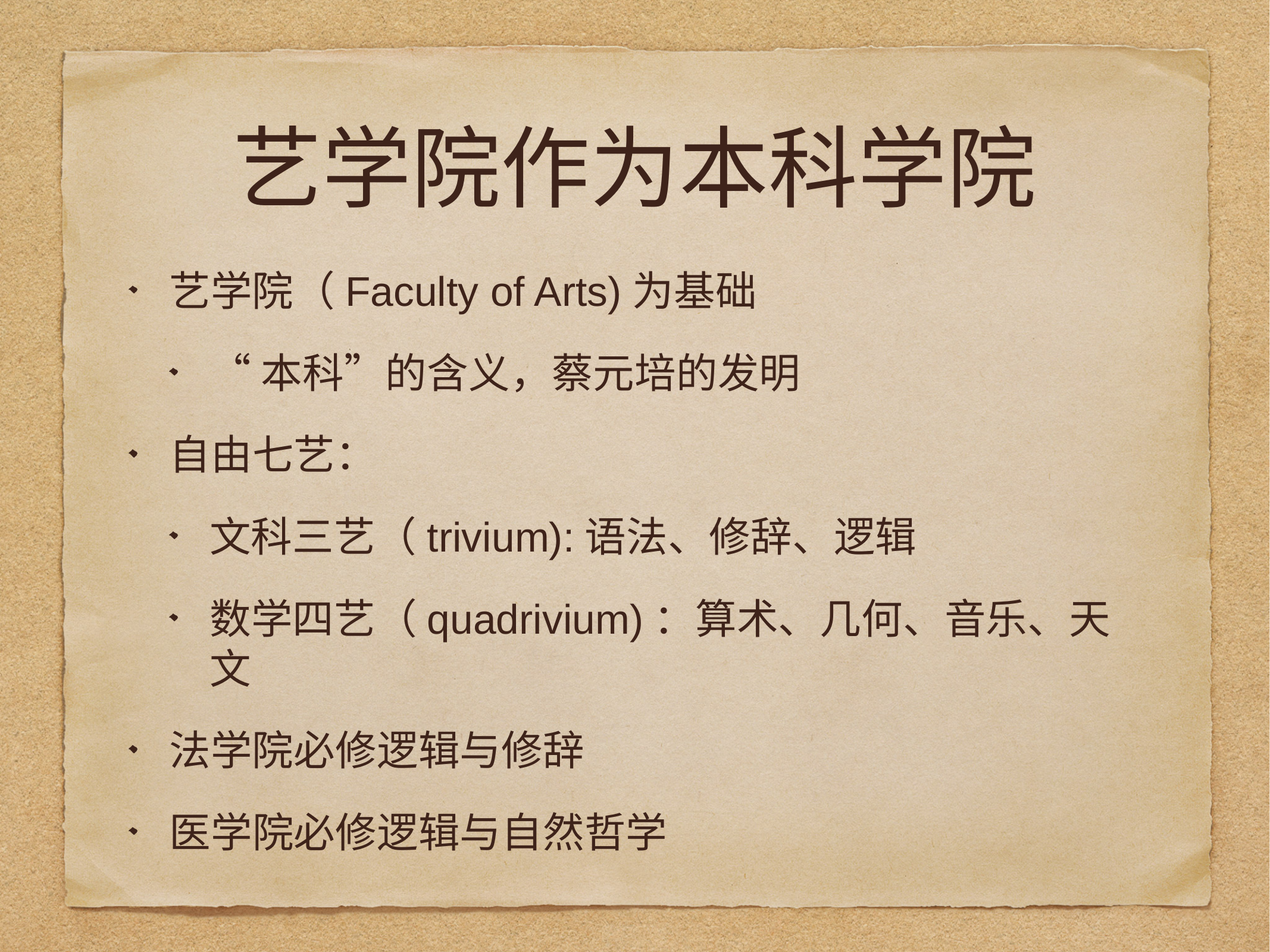

# 艺学院作为本科学院
艺学院（Faculty of Arts)为基础
“本科”的含义，蔡元培的发明
自由七艺：
文科三艺（trivium):语法、修辞、逻辑
数学四艺（quadrivium)：算术、几何、音乐、天文
法学院必修逻辑与修辞
医学院必修逻辑与自然哲学